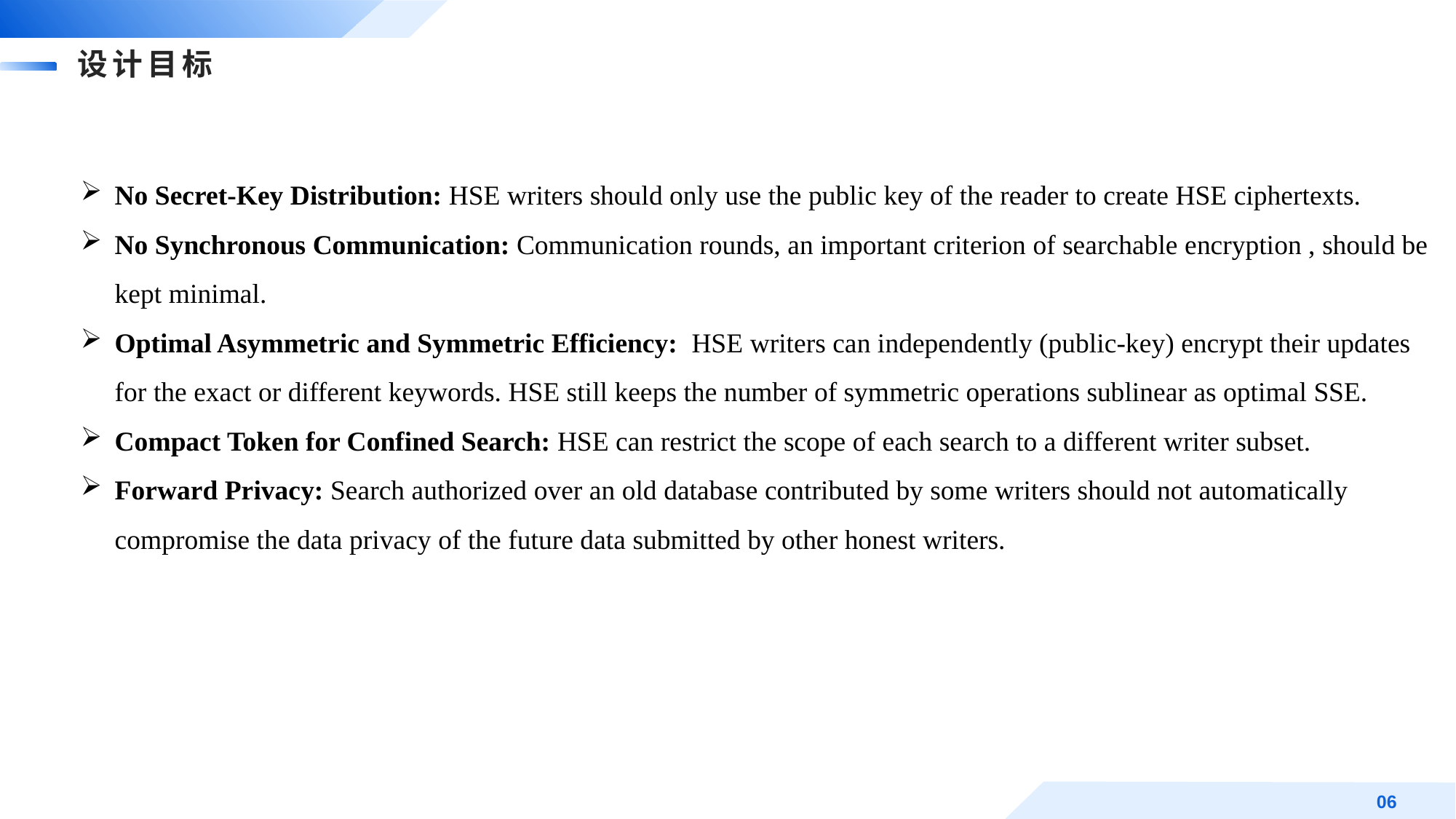

# 设计目标
No Secret-Key Distribution: HSE writers should only use the public key of the reader to create HSE ciphertexts.
No Synchronous Communication: Communication rounds, an important criterion of searchable encryption , should be kept minimal.
Optimal Asymmetric and Symmetric Efficiency:  HSE writers can independently (public-key) encrypt their updates for the exact or different keywords. HSE still keeps the number of symmetric operations sublinear as optimal SSE.
Compact Token for Confined Search: HSE can restrict the scope of each search to a different writer subset.
Forward Privacy: Search authorized over an old database contributed by some writers should not automatically compromise the data privacy of the future data submitted by other honest writers.
06